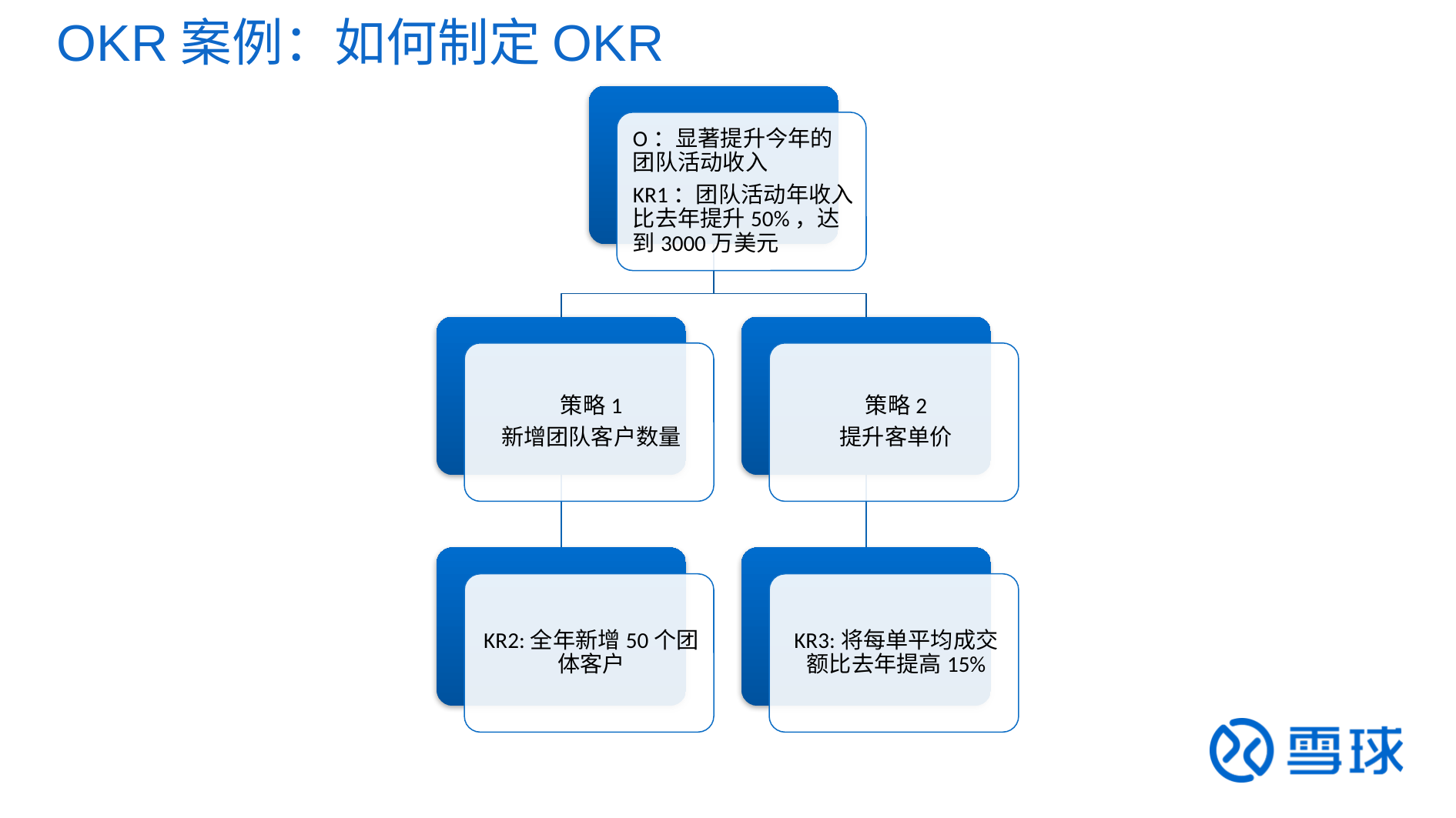

OKR案例：如何制定OKR
O：显著提升今年的团队活动收入
KR1：团队活动年收入比去年提升50%，达到3000万美元
策略1
新增团队客户数量
KR2:全年新增50个团体客户
策略2
提升客单价
KR3:将每单平均成交额比去年提高15%